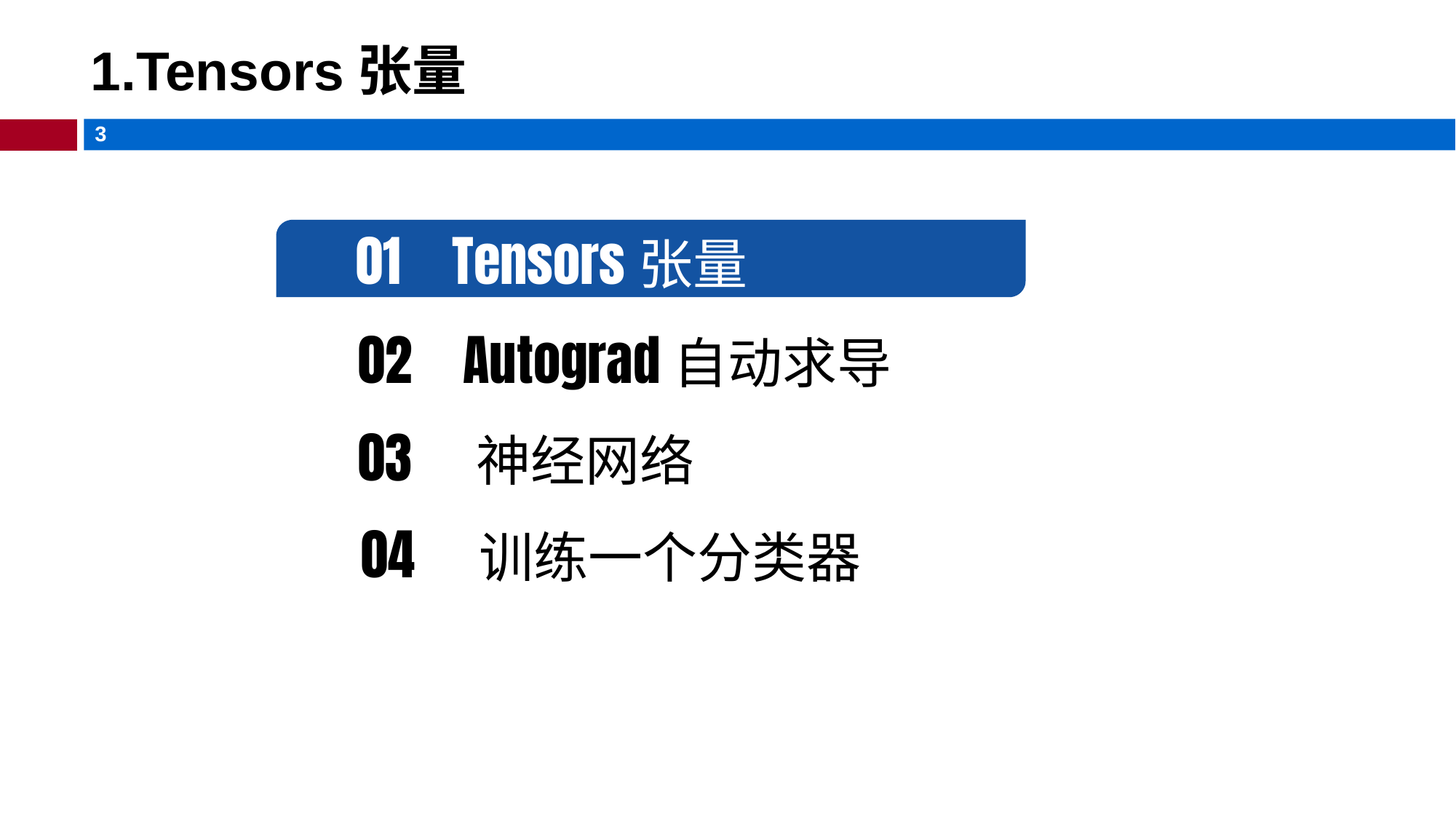

# 1.Tensors张量

01    Tensors张量
02    Autograd自动求导
03    神经网络
04    训练一个分类器